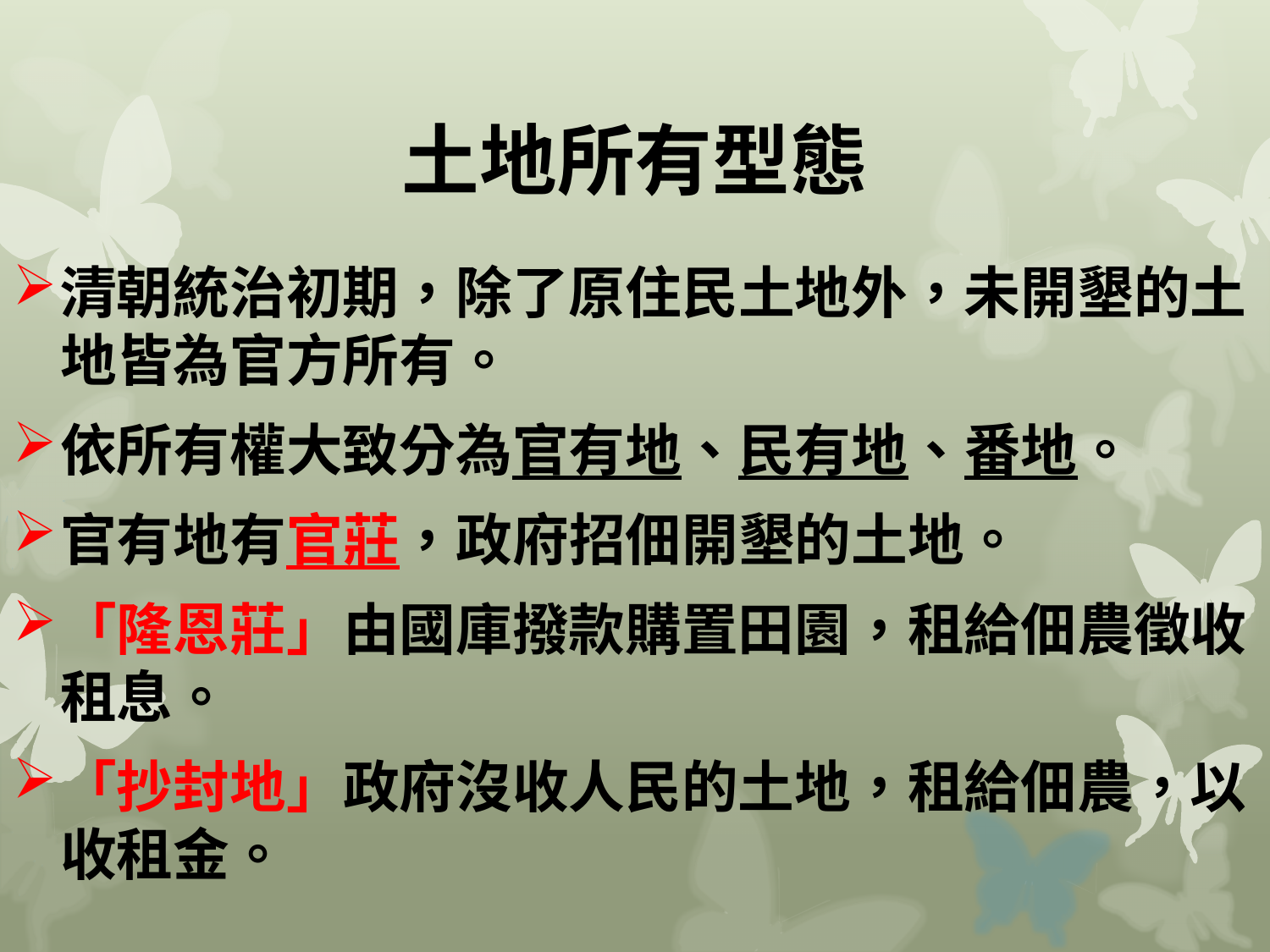

# 土地所有型態
清朝統治初期，除了原住民土地外，未開墾的土地皆為官方所有。
依所有權大致分為官有地、民有地、番地。
官有地有官莊，政府招佃開墾的土地。
「隆恩莊」由國庫撥款購置田園，租給佃農徵收租息。
「抄封地」政府沒收人民的土地，租給佃農，以收租金。